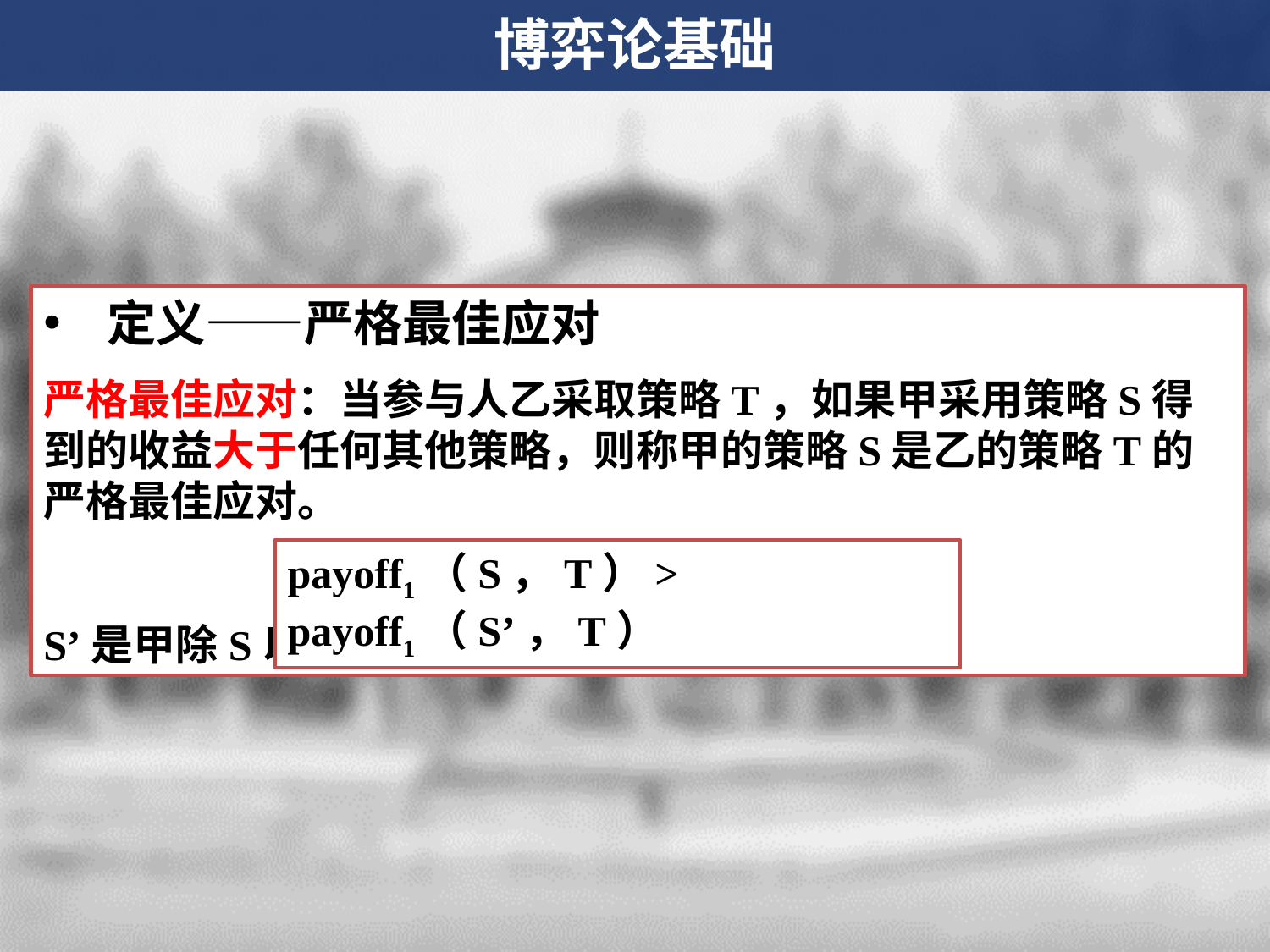

博弈论基础
定义——严格最佳应对
严格最佳应对：当参与人乙采取策略T，如果甲采用策略S得到的收益大于任何其他策略，则称甲的策略S是乙的策略T的严格最佳应对。

S’是甲除S以外的任意策略。
payoff1（S，T）> payoff1（S’，T）